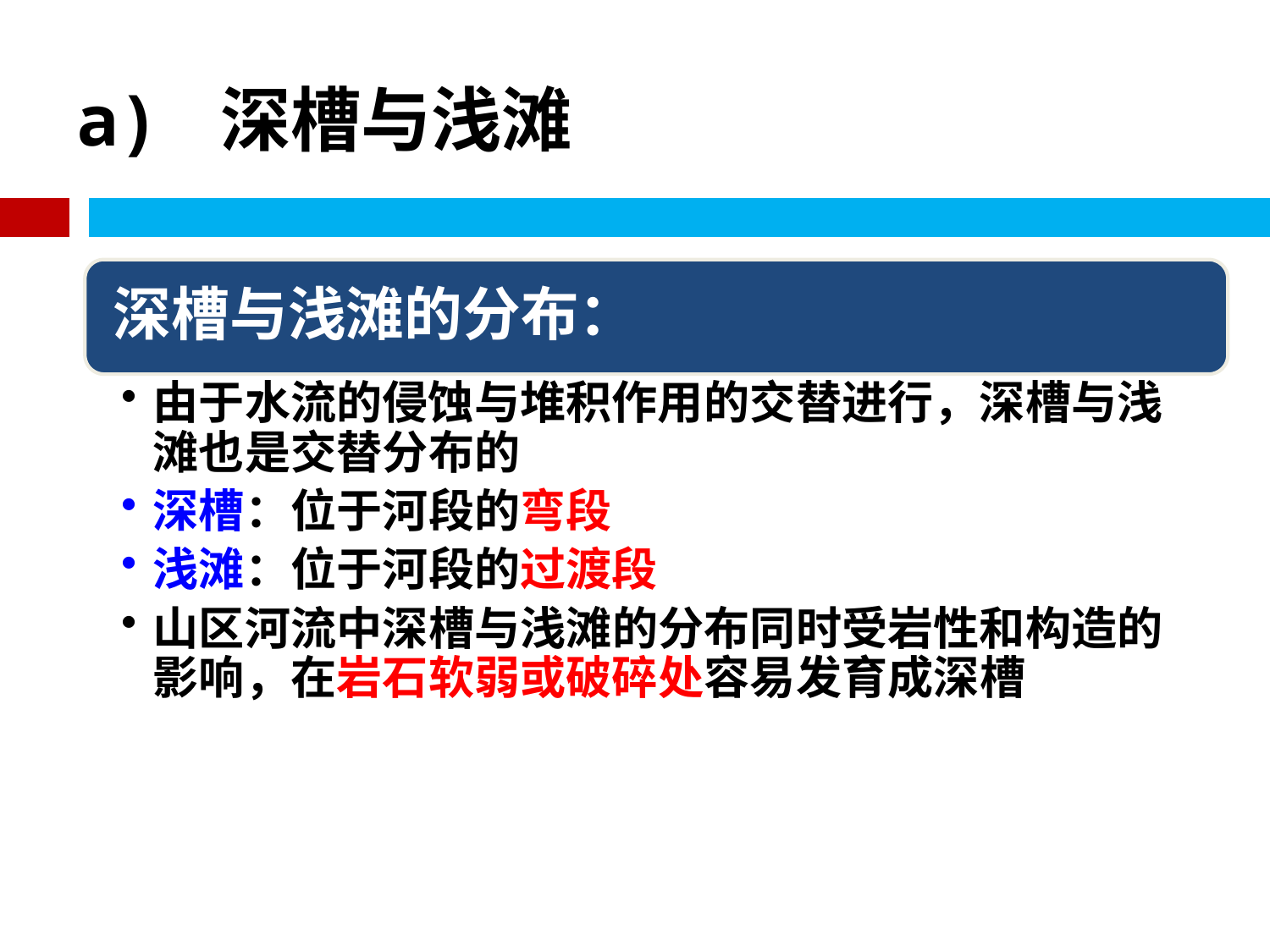

# a) 深槽与浅滩
深槽与浅滩的分布：
由于水流的侵蚀与堆积作用的交替进行，深槽与浅滩也是交替分布的
深槽：位于河段的弯段
浅滩：位于河段的过渡段
山区河流中深槽与浅滩的分布同时受岩性和构造的影响，在岩石软弱或破碎处容易发育成深槽